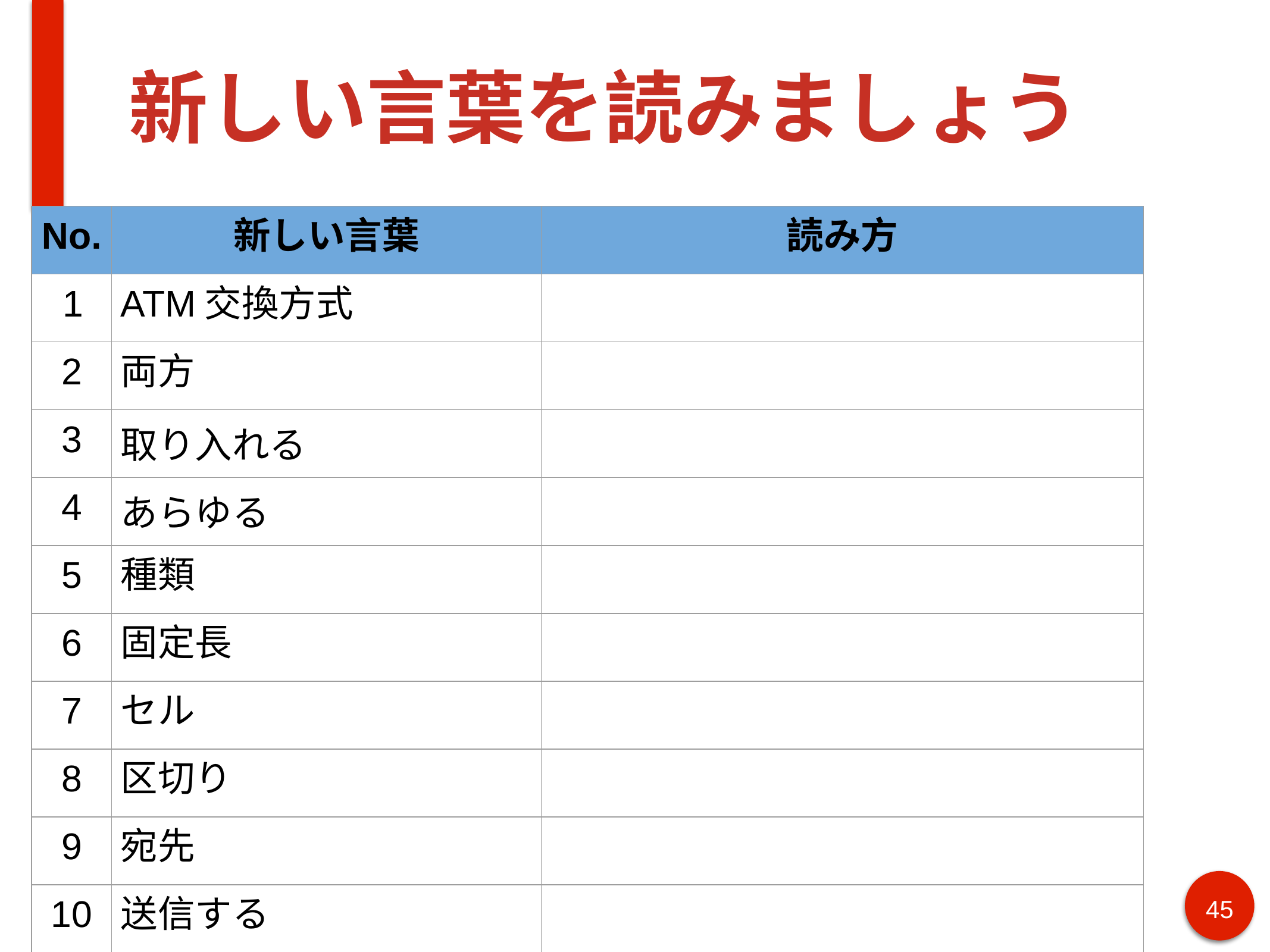

# 新しい言葉を読みましょう
| No. | 新しい言葉 | 読み方 |
| --- | --- | --- |
| 1 | ATM交換方式 |  |
| 2 | 両方 |  |
| 3 | 取り入れる |  |
| 4 | あらゆる |  |
| 5 | 種類 |  |
| 6 | 固定長 |  |
| 7 | セル |  |
| 8 | 区切り |  |
| 9 | 宛先 |  |
| 10 | 送信する |  |
45